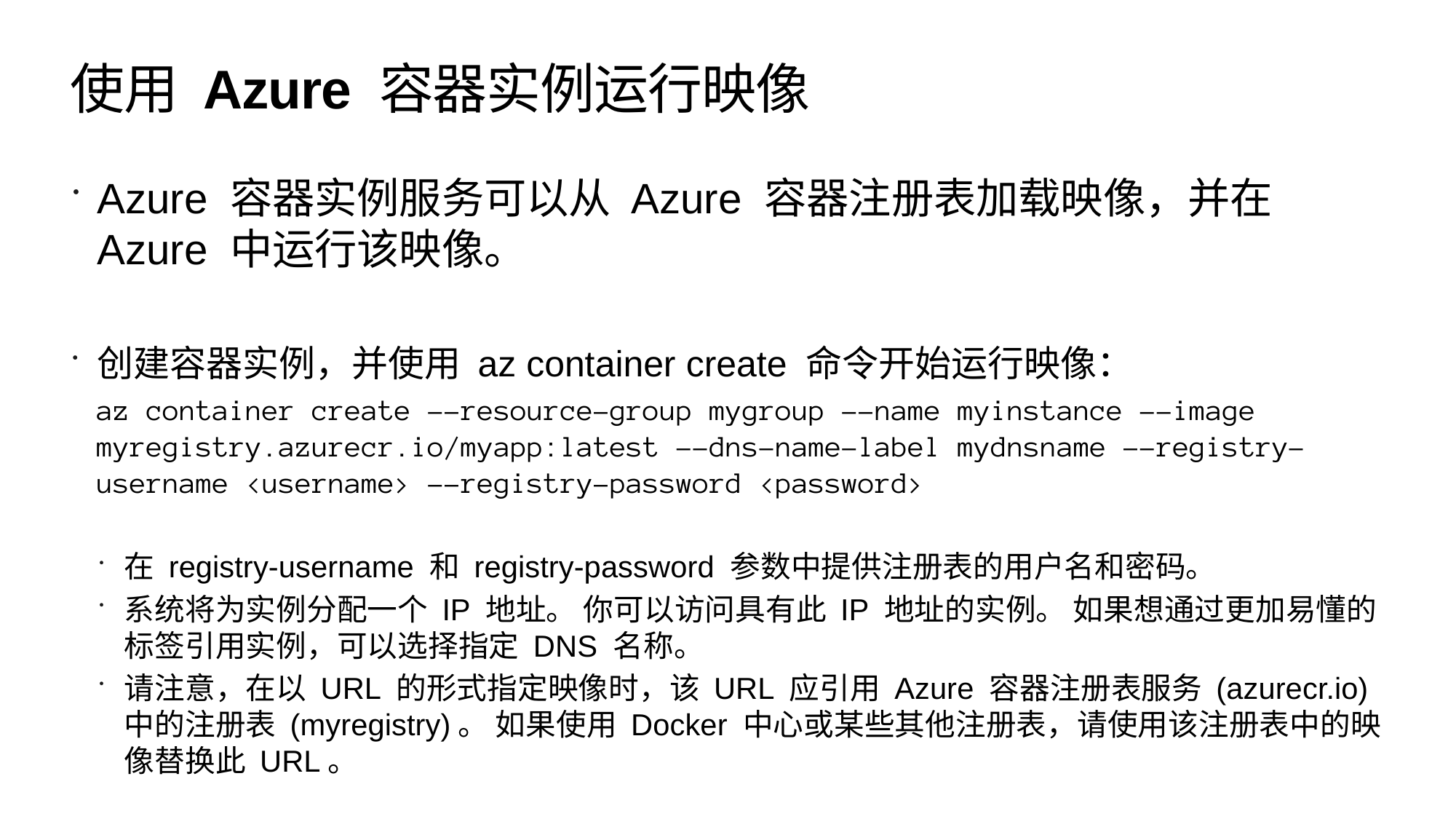

# 使用 Azure 容器实例运行映像
Azure 容器实例服务可以从 Azure 容器注册表加载映像，并在 Azure 中运行该映像。

创建容器实例，并使用 az container create 命令开始运行映像：
az container create --resource-group mygroup --name myinstance --image myregistry.azurecr.io/myapp:latest --dns-name-label mydnsname --registry-username <username> --registry-password <password>

在 registry-username 和 registry-password 参数中提供注册表的用户名和密码。
系统将为实例分配一个 IP 地址。 你可以访问具有此 IP 地址的实例。 如果想通过更加易懂的标签引用实例，可以选择指定 DNS 名称。
请注意，在以 URL 的形式指定映像时，该 URL 应引用 Azure 容器注册表服务 (azurecr.io) 中的注册表 (myregistry)。 如果使用 Docker 中心或某些其他注册表，请使用该注册表中的映像替换此 URL。